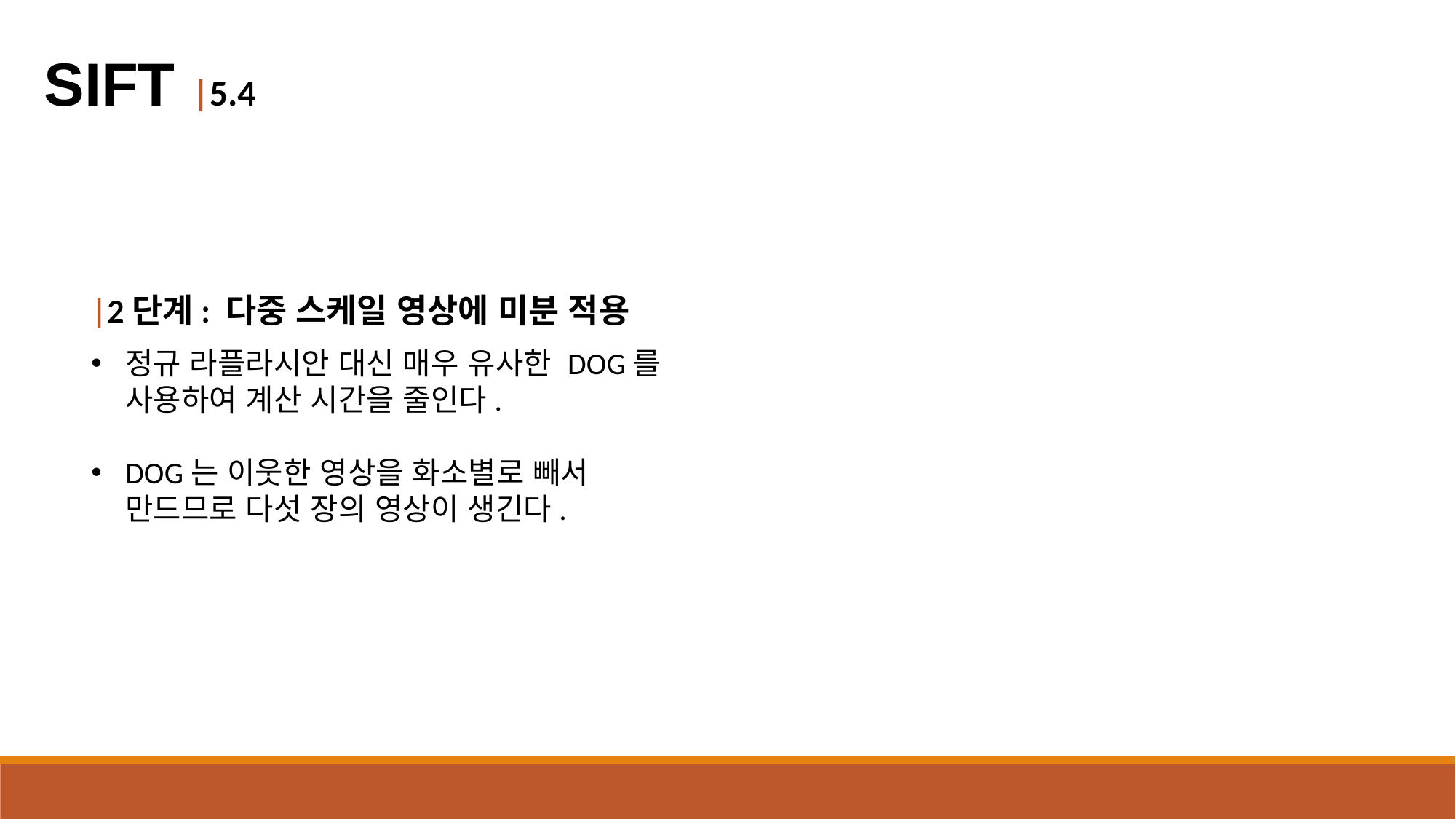

SIFT |5.4
|2단계: 다중 스케일 영상에 미분 적용

정규 라플라시안 대신 매우 유사한 DOG를 사용하여 계산 시간을 줄인다.

DOG는 이웃한 영상을 화소별로 빼서 만드므로 다섯 장의 영상이 생긴다.